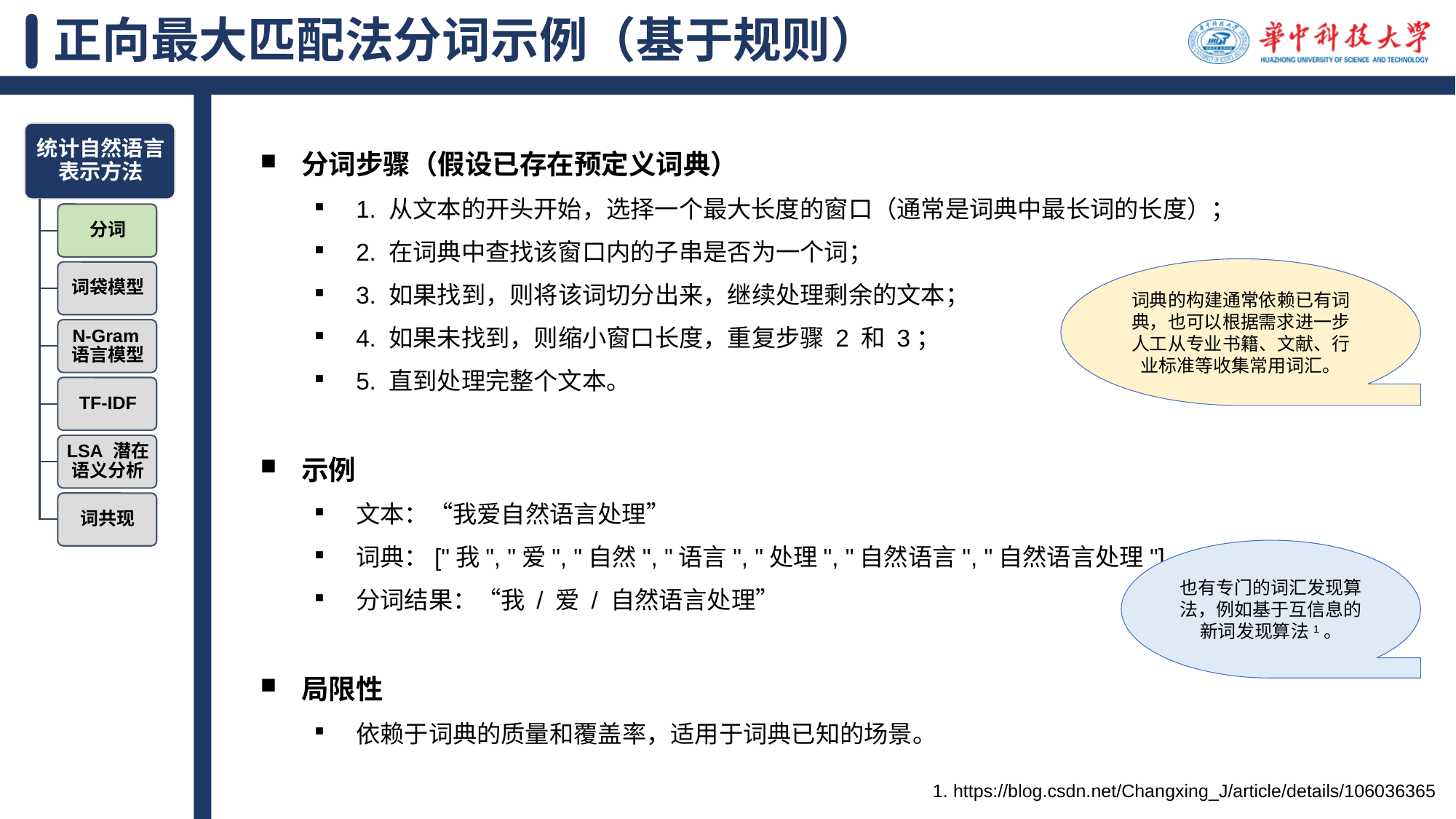

# 正向最大匹配法分词示例（基于规则）
统计自然语言表示方法
分词
词袋模型
N-Gram语言模型
TF-IDF
LSA 潜在语义分析
词共现
分词步骤（假设已存在预定义词典）
1. 从文本的开头开始，选择一个最大长度的窗口（通常是词典中最长词的长度）；
2. 在词典中查找该窗口内的子串是否为一个词；
3. 如果找到，则将该词切分出来，继续处理剩余的文本；
4. 如果未找到，则缩小窗口长度，重复步骤 2 和 3；
5. 直到处理完整个文本。

示例
文本：“我爱自然语言处理”
词典：["我", "爱", "自然", "语言", "处理", "自然语言", "自然语言处理"]
分词结果：“我 / 爱 / 自然语言处理”

局限性
依赖于词典的质量和覆盖率，适用于词典已知的场景。
词典的构建通常依赖已有词典，也可以根据需求进一步人工从专业书籍、文献、行业标准等收集常用词汇。
也有专门的词汇发现算法，例如基于互信息的新词发现算法1。
1. https://blog.csdn.net/Changxing_J/article/details/106036365